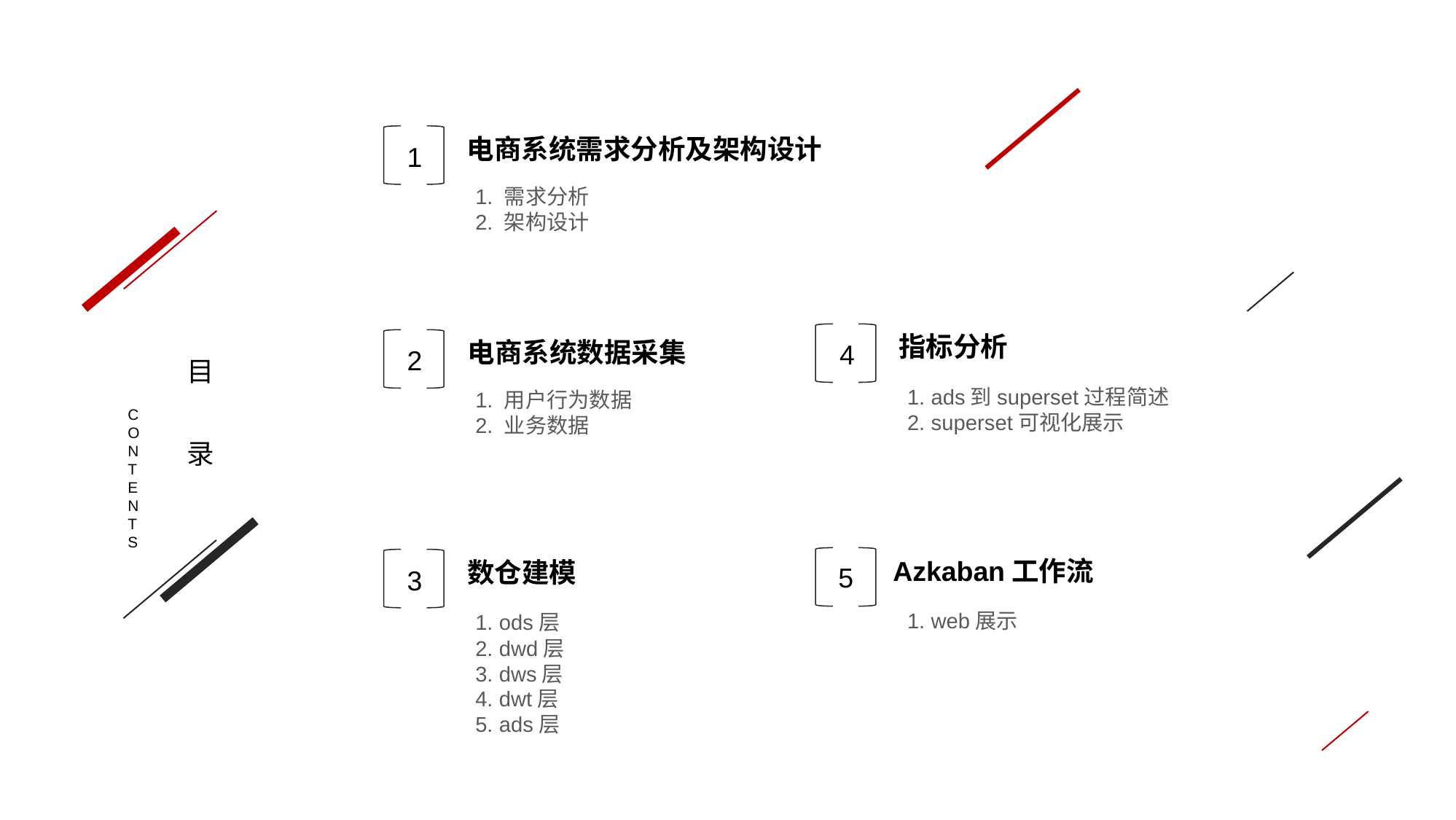

电商系统需求分析及架构设计
1
1. 需求分析
2. 架构设计

目
录

指标分析
4
1. ads到superset过程简述
2. superset可视化展示

电商系统数据采集
2
1. 用户行为数据
2. 业务数据
CONTENTS

Azkaban工作流
5
1. web展示

数仓建模
3
1. ods层
2. dwd层
3. dws层
4. dwt层
5. ads层